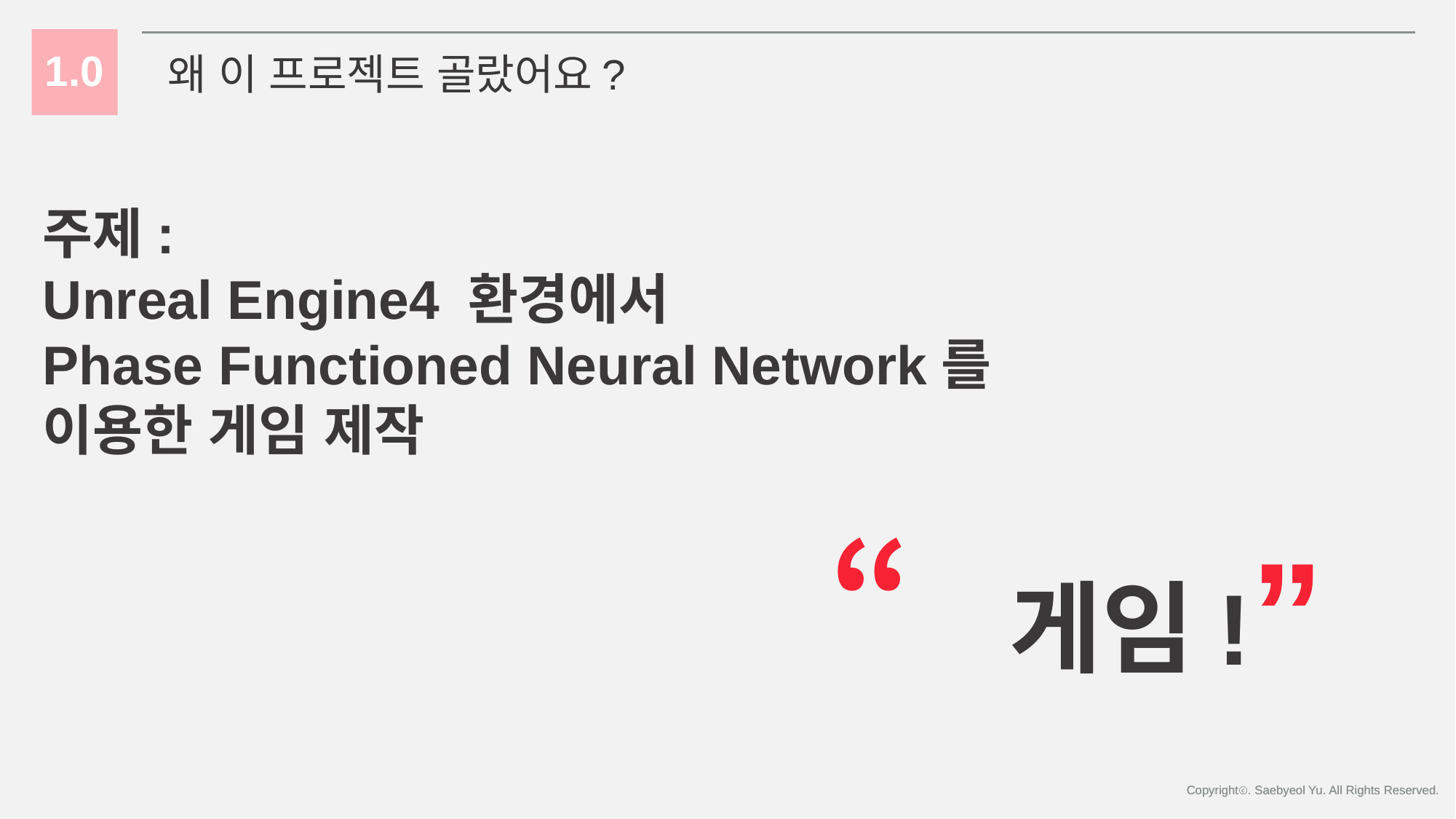

1.0
왜 이 프로젝트 골랐어요?

주제:
Unreal Engine4 환경에서
Phase Functioned Neural Network를
이용한 게임 제작
“게임!”
Copyrightⓒ. Saebyeol Yu. All Rights Reserved.